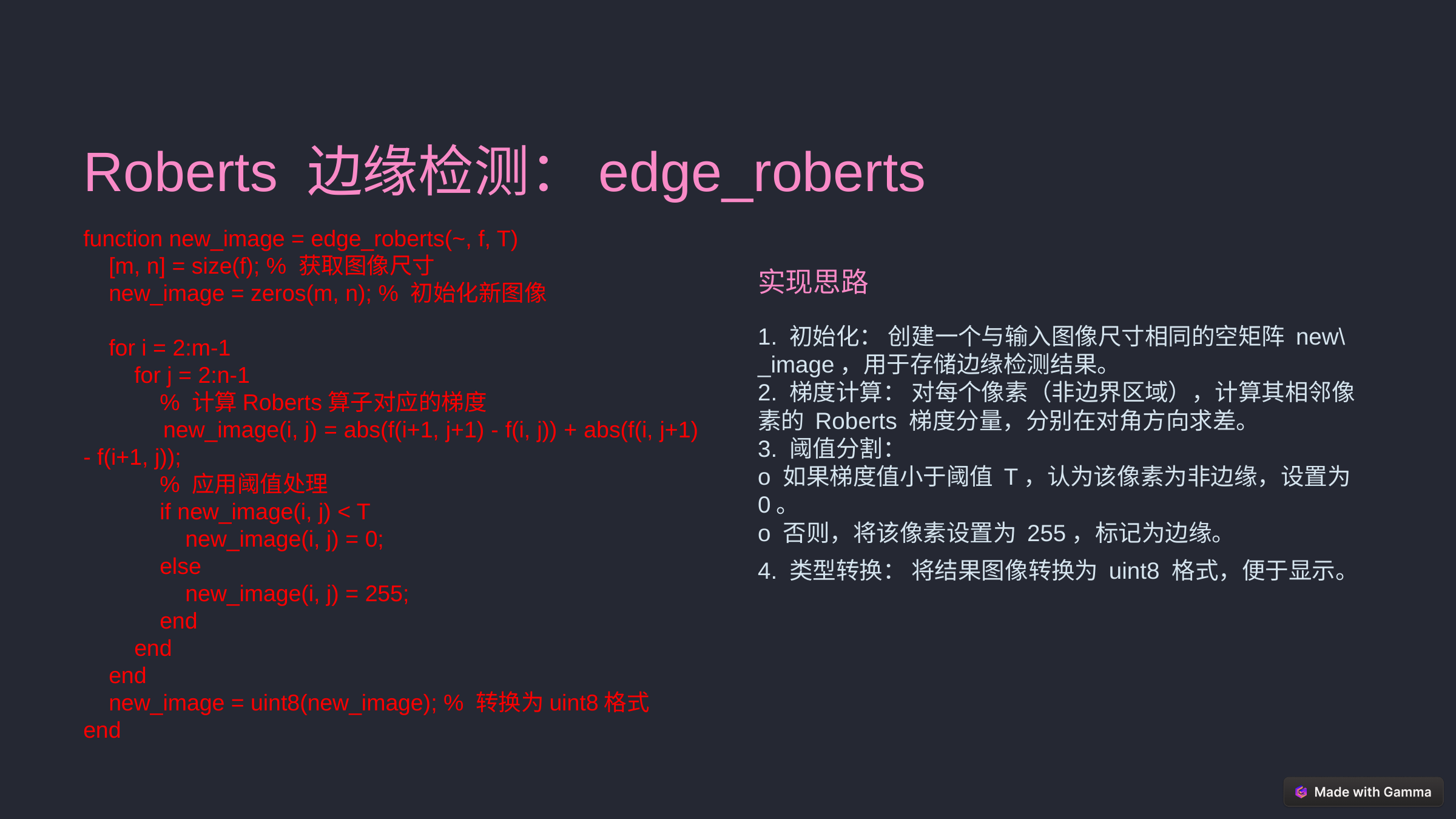

Roberts 边缘检测：edge_roberts
function new_image = edge_roberts(~, f, T)
    [m, n] = size(f); % 获取图像尺寸
    new_image = zeros(m, n); % 初始化新图像

    for i = 2:m-1
        for j = 2:n-1
            % 计算Roberts算子对应的梯度
            new_image(i, j) = abs(f(i+1, j+1) - f(i, j)) + abs(f(i, j+1) - f(i+1, j));
            % 应用阈值处理
            if new_image(i, j) < T
                new_image(i, j) = 0;
            else
                new_image(i, j) = 255;
            end
        end
    end
    new_image = uint8(new_image); % 转换为uint8格式
end
实现思路
1. 初始化： 创建一个与输入图像尺寸相同的空矩阵 new\_image，用于存储边缘检测结果。
2. 梯度计算： 对每个像素（非边界区域），计算其相邻像素的 Roberts 梯度分量，分别在对角方向求差。
3. 阈值分割：
o 如果梯度值小于阈值 T，认为该像素为非边缘，设置为 0。
o 否则，将该像素设置为 255，标记为边缘。
4. 类型转换： 将结果图像转换为 uint8 格式，便于显示。